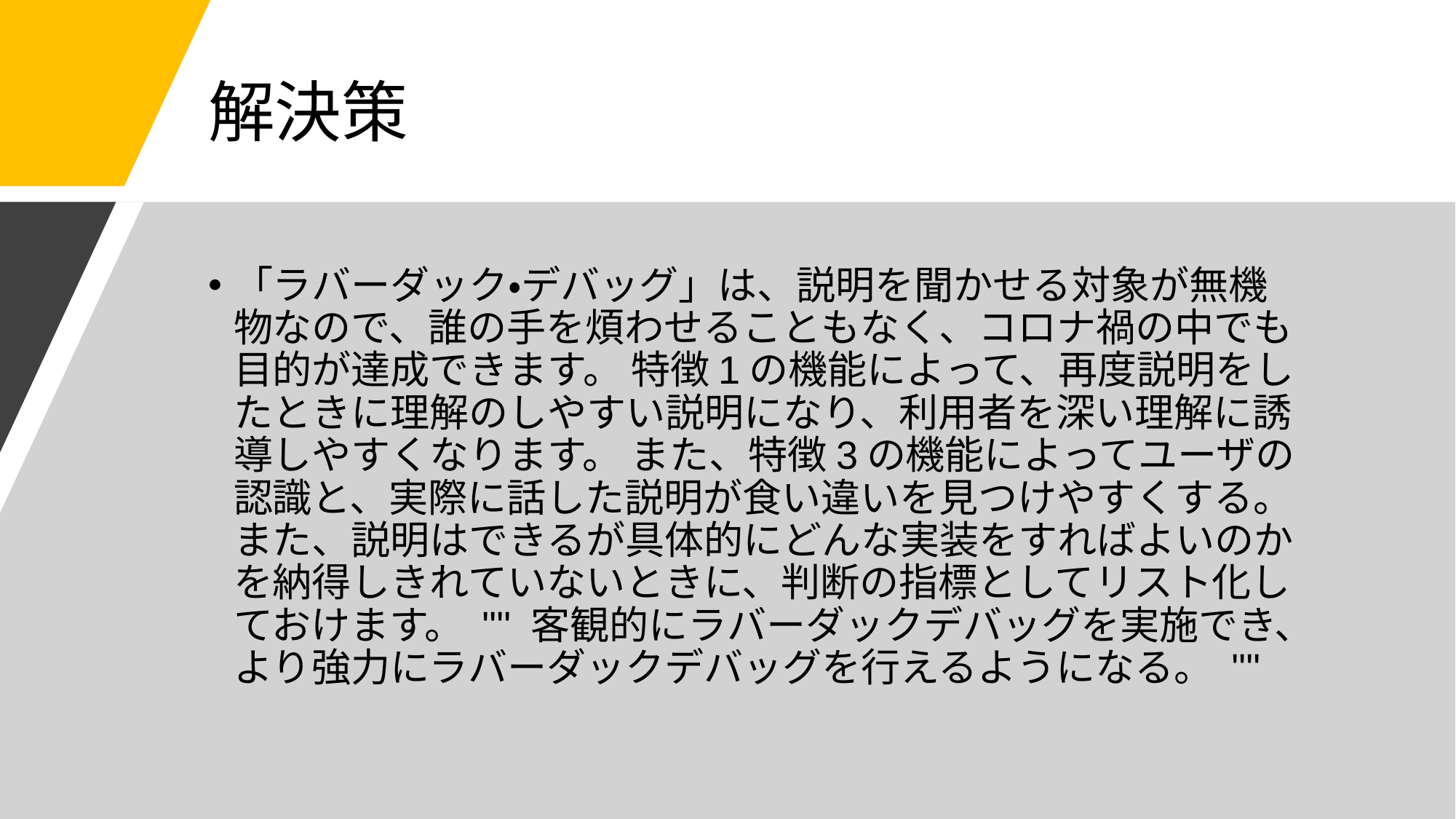

# 解決策

「ラバーダック・デバッグ」は、説明を聞かせる対象が無機物なので、誰の手を煩わせることもなく、コロナ禍の中でも目的が達成できます。 特徴1の機能によって、再度説明をしたときに理解のしやすい説明になり、利用者を深い理解に誘導しやすくなります。 また、特徴3の機能によってユーザの認識と、実際に話した説明が食い違いを見つけやすくする。また、説明はできるが具体的にどんな実装をすればよいのかを納得しきれていないときに、判断の指標としてリスト化しておけます。 '''' 客観的にラバーダックデバッグを実施でき、より強力にラバーダックデバッグを行えるようになる。 ''''